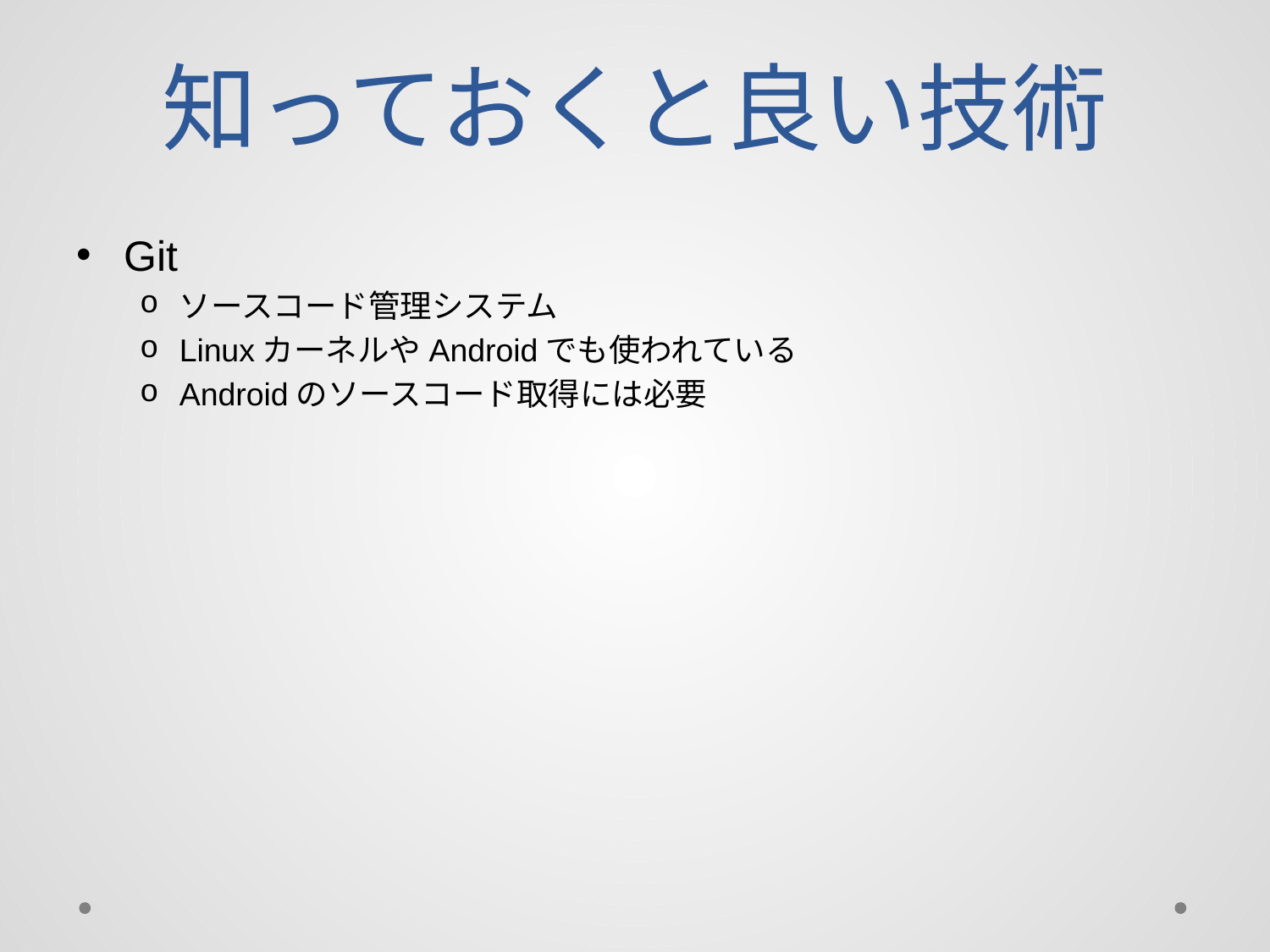

# 知っておくと良い技術
Git
ソースコード管理システム
LinuxカーネルやAndroidでも使われている
Androidのソースコード取得には必要